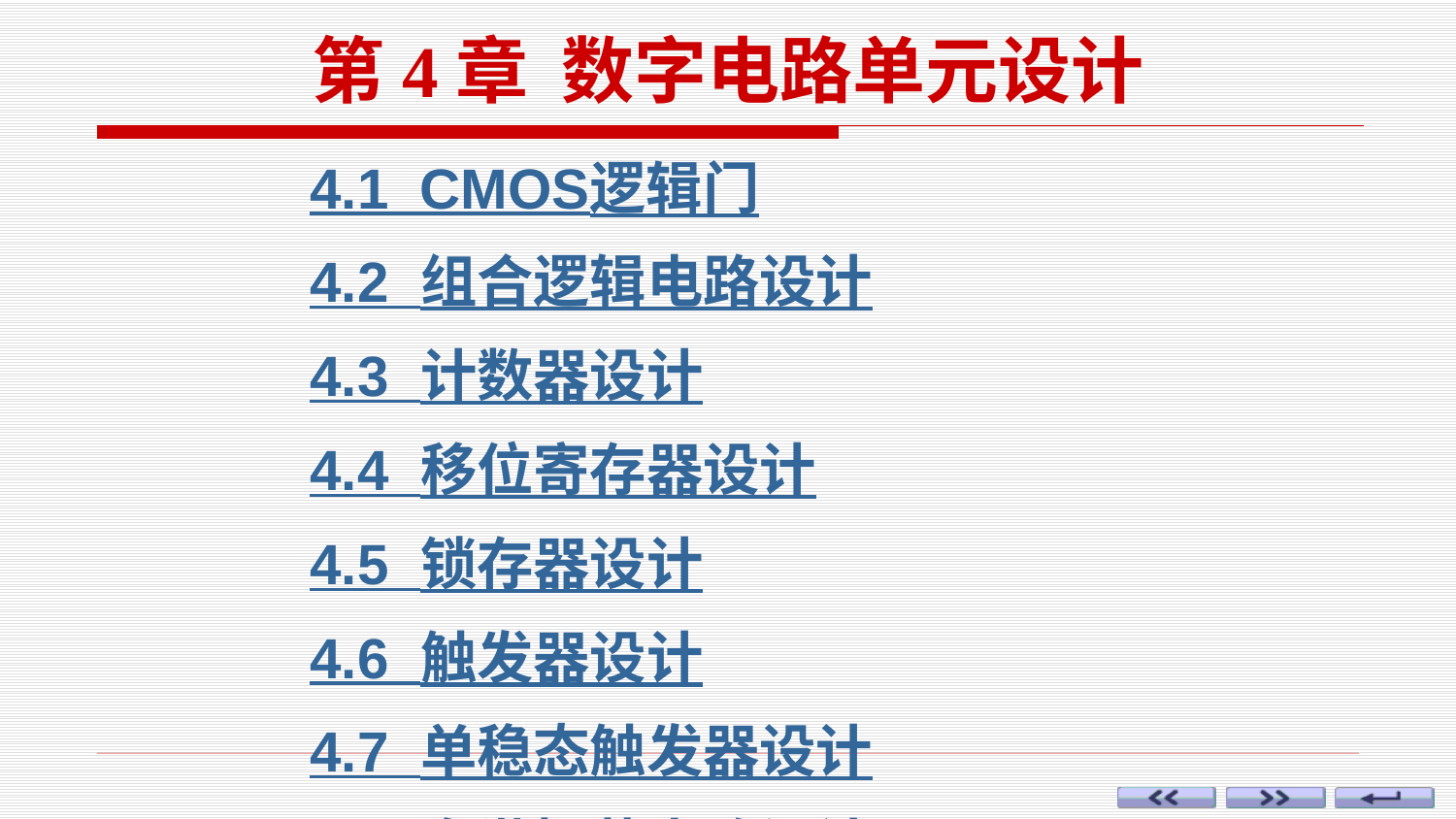

第4章  数字电路单元设计
4.1  CMOS逻辑门
4.2  组合逻辑电路设计
4.3  计数器设计
4.4  移位寄存器设计
4.5  锁存器设计
4.6  触发器设计
4.7  单稳态触发器设计
4.8  多谐振荡电路设计
4.9  模拟开关设计
4.10  555定时器设计